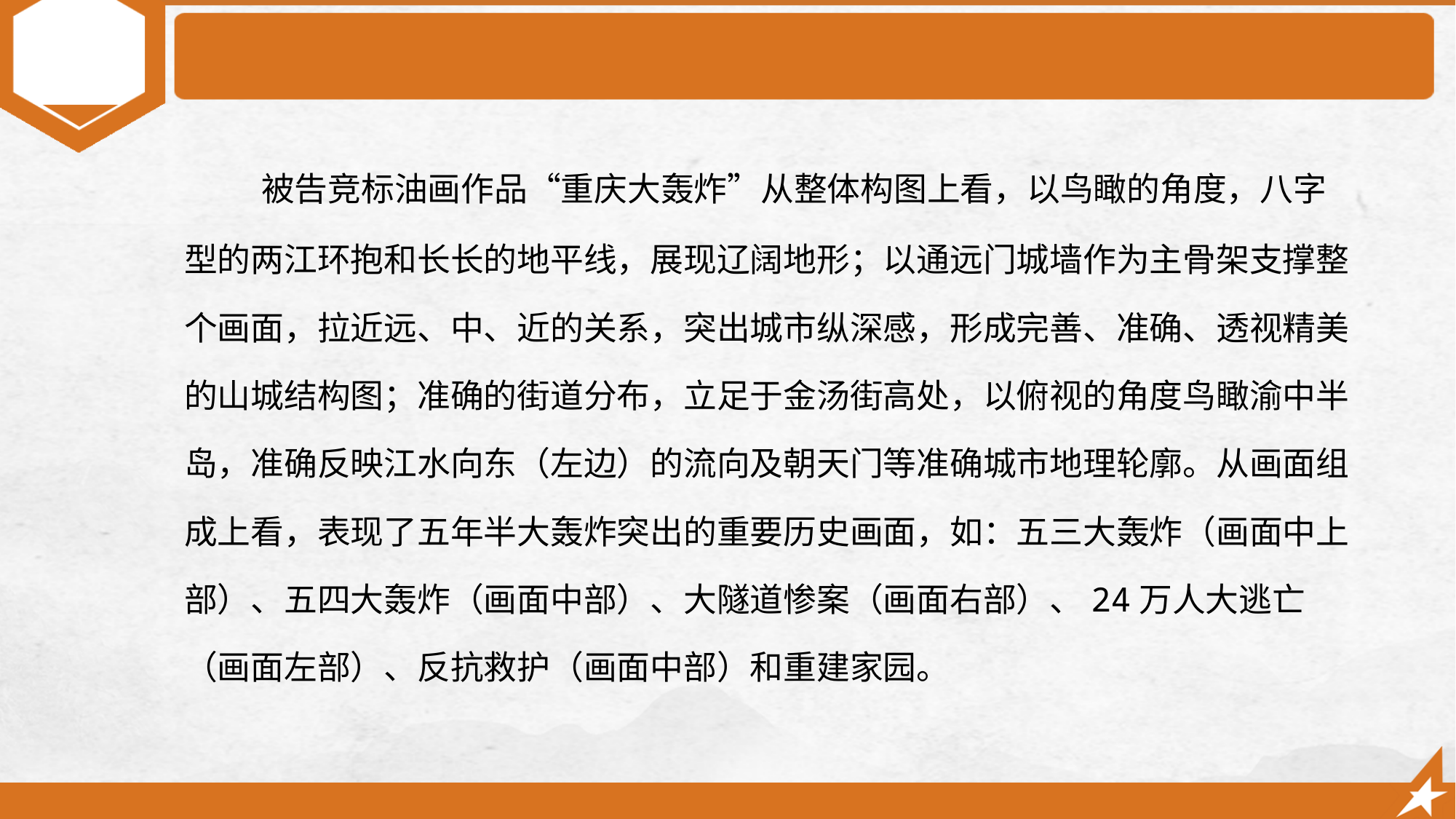

被告竞标油画作品“重庆大轰炸”从整体构图上看，以鸟瞰的角度，八字型的两江环抱和长长的地平线，展现辽阔地形；以通远门城墙作为主骨架支撑整个画面，拉近远、中、近的关系，突出城市纵深感，形成完善、准确、透视精美的山城结构图；准确的街道分布，立足于金汤街高处，以俯视的角度鸟瞰渝中半岛，准确反映江水向东（左边）的流向及朝天门等准确城市地理轮廓。从画面组成上看，表现了五年半大轰炸突出的重要历史画面，如：五三大轰炸（画面中上部）、五四大轰炸（画面中部）、大隧道惨案（画面右部）、24万人大逃亡（画面左部）、反抗救护（画面中部）和重建家园。